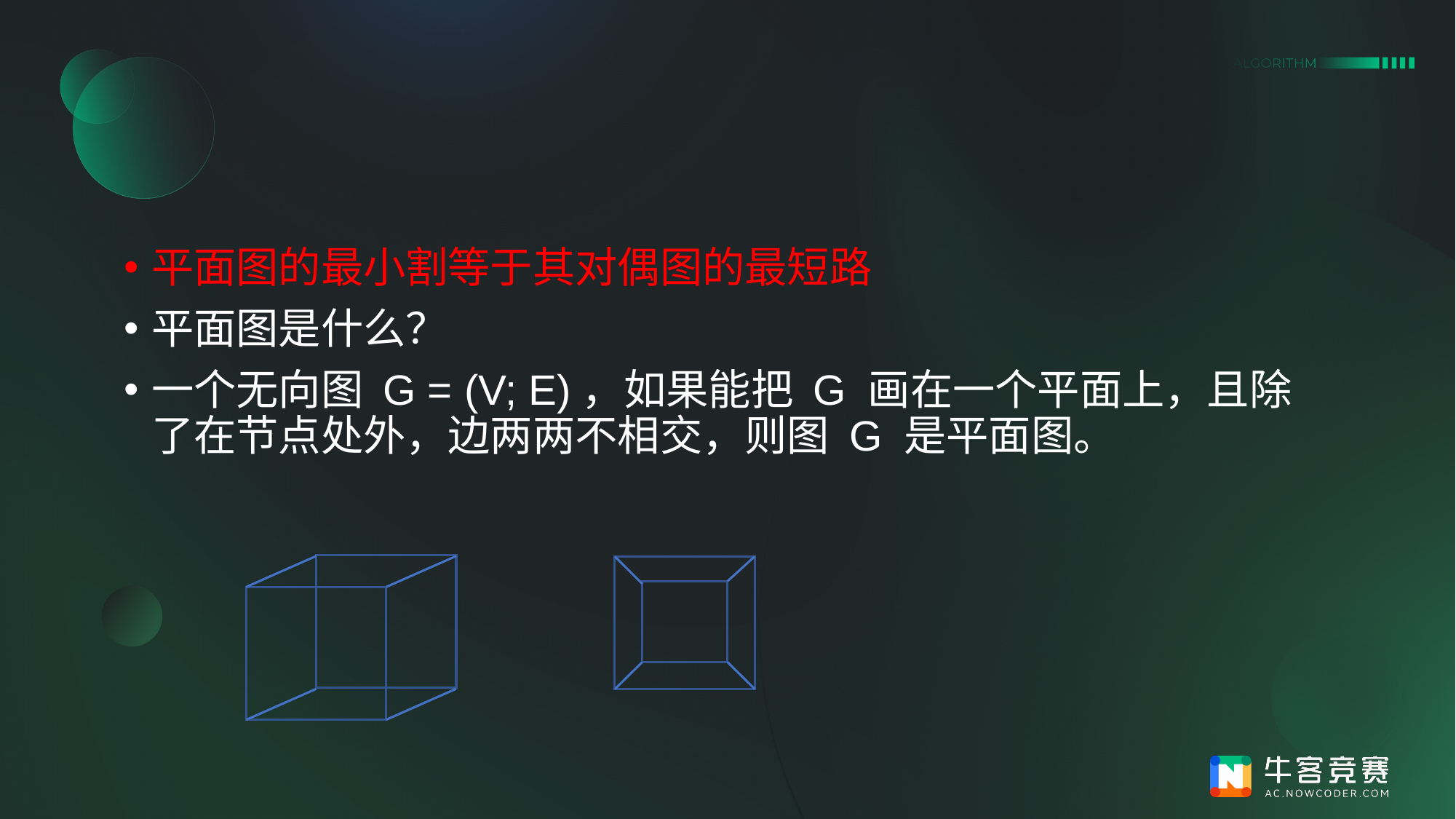

#
平面图的最小割等于其对偶图的最短路
平面图是什么？
一个无向图 G = (V; E)，如果能把 G 画在一个平面上，且除了在节点处外，边两两不相交，则图 G 是平面图。